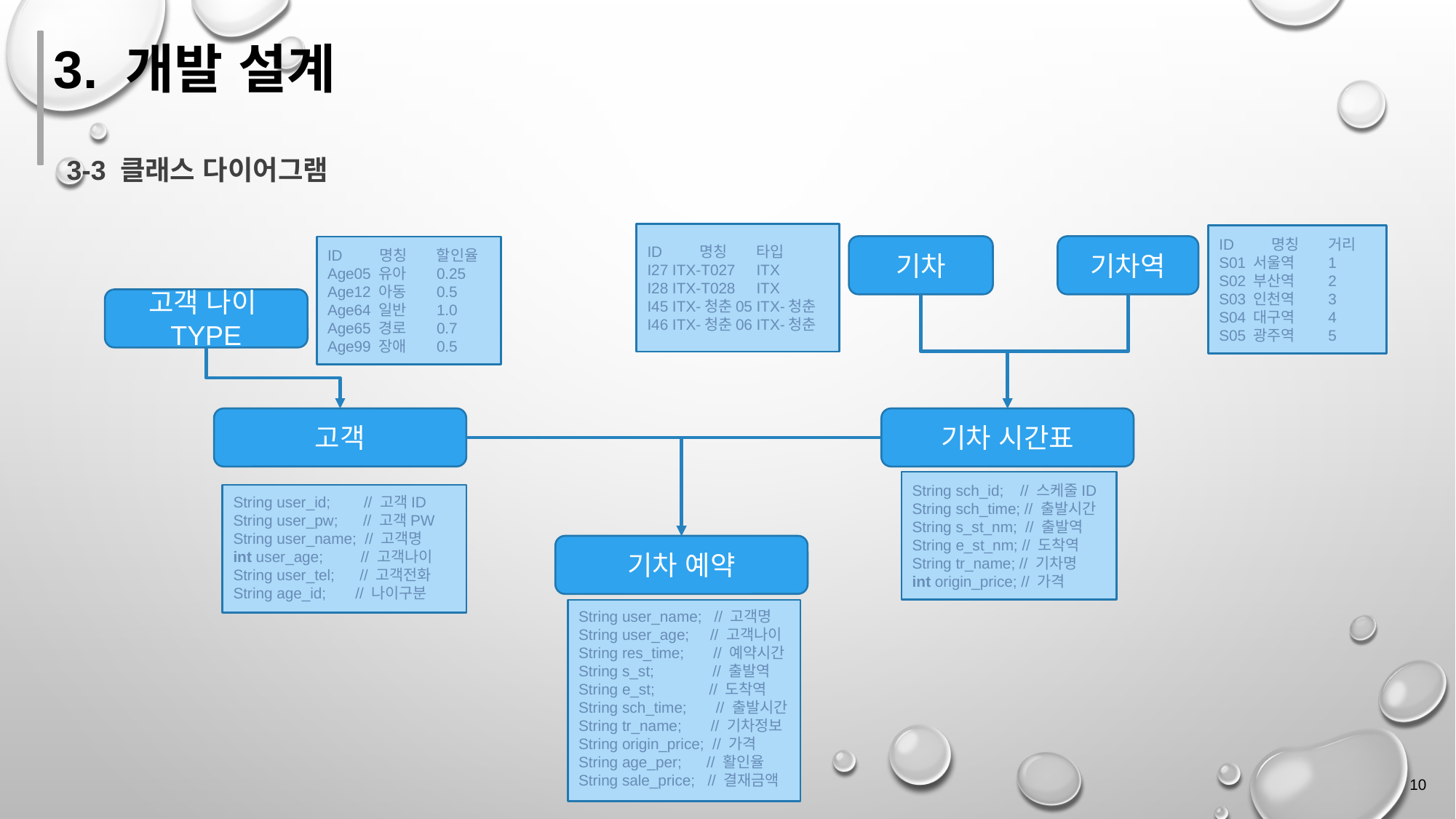

3. 개발 설계

3-3 클래스 다이어그램
ID        명칭       타입
I27 ITX-T027	ITX
I28 ITX-T028	ITX
I45 ITX-청춘05	ITX-청춘
I46 ITX-청춘06	ITX-청춘
ID        명칭       거리
S01 서울역	1
S02 부산역	2
S03 인천역	3
S04 대구역	4
S05 광주역	5
기차
기차역
ID        명칭       할인율
Age05 유아	0.25
Age12 아동	0.5
Age64 일반	1.0
Age65 경로	0.7
Age99 장애	0.5
고객 나이TYPE
고객
기차 시간표
String sch_id;    // 스케줄ID
String sch_time; // 출발시간
String s_st_nm;  // 출발역
String e_st_nm; // 도착역
String tr_name; // 기차명
int origin_price; // 가격
String user_id;        // 고객ID
String user_pw;      // 고객PW
String user_name;  // 고객명
int user_age;         // 고객나이
String user_tel;      // 고객전화
String age_id;       // 나이구분

기차 예약
String user_name;   // 고객명
String user_age;     // 고객나이
String res_time;       // 예약시간
String s_st;              // 출발역
String e_st;             // 도착역
String sch_time;       // 출발시간
String tr_name;       // 기차정보
String origin_price;  // 가격
String age_per;      // 활인율
String sale_price;   // 결재금액

10